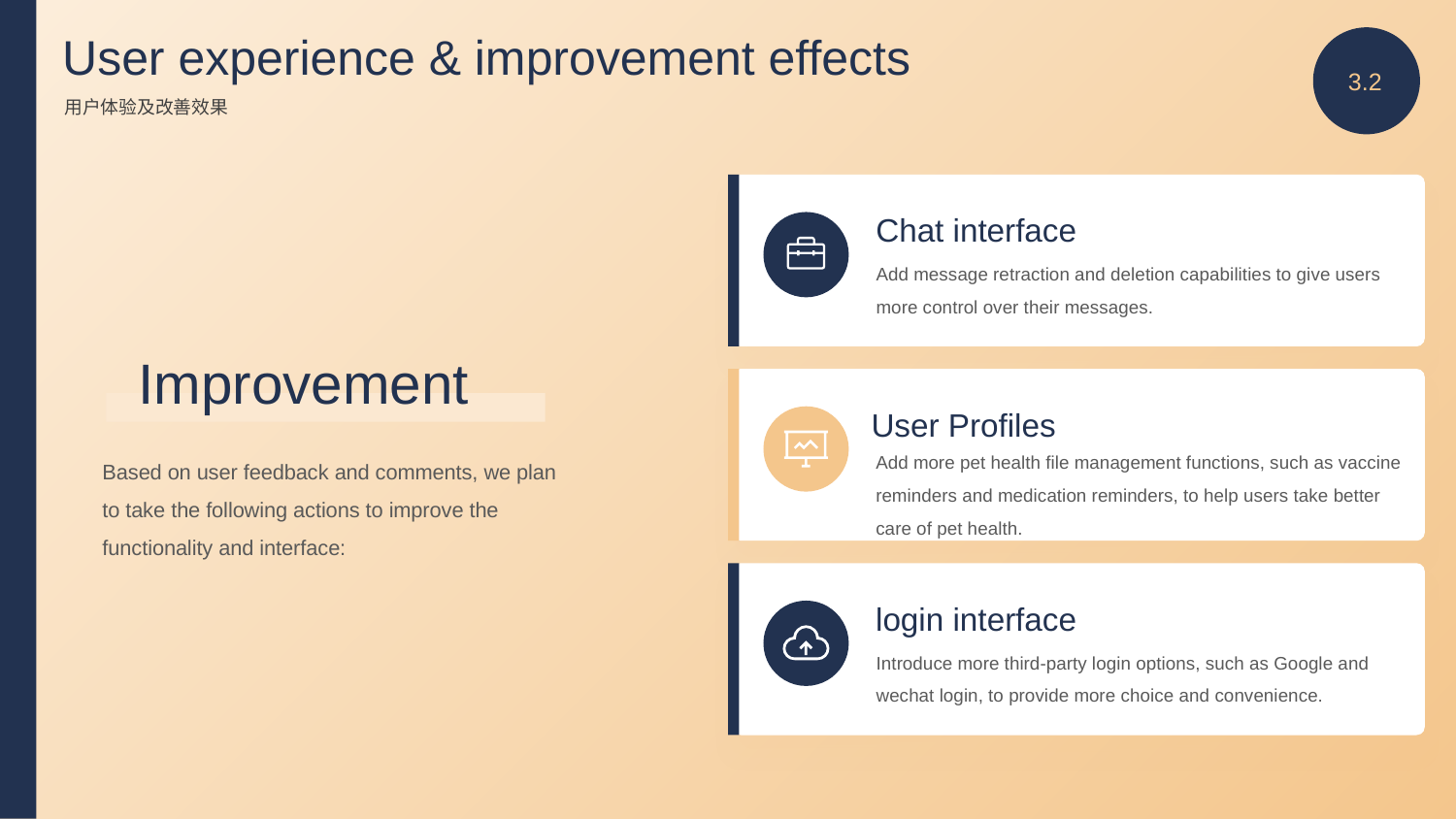

User experience & improvement effects

3.2
用户体验及改善效果

Chat interface

Add message retraction and deletion capabilities to give users more control over their messages.
Improvement

User Profiles

Add more pet health file management functions, such as vaccine reminders and medication reminders, to help users take better care of pet health.
Based on user feedback and comments, we plan to take the following actions to improve the functionality and interface:

login interface

Introduce more third-party login options, such as Google and wechat login, to provide more choice and convenience.